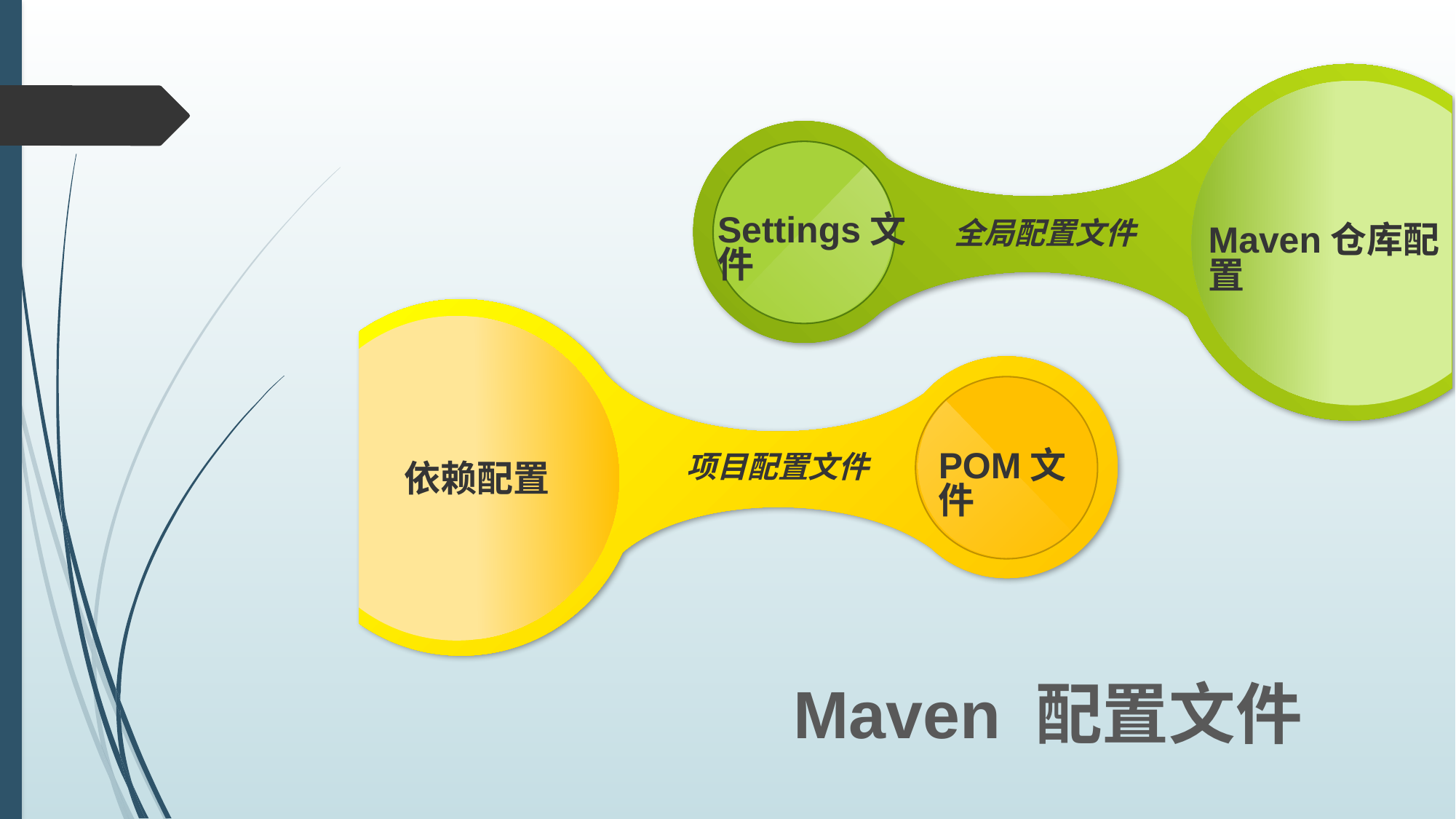

Settings文件
全局配置文件

Maven仓库配置

POM文件
项目配置文件

依赖配置
Maven 配置文件